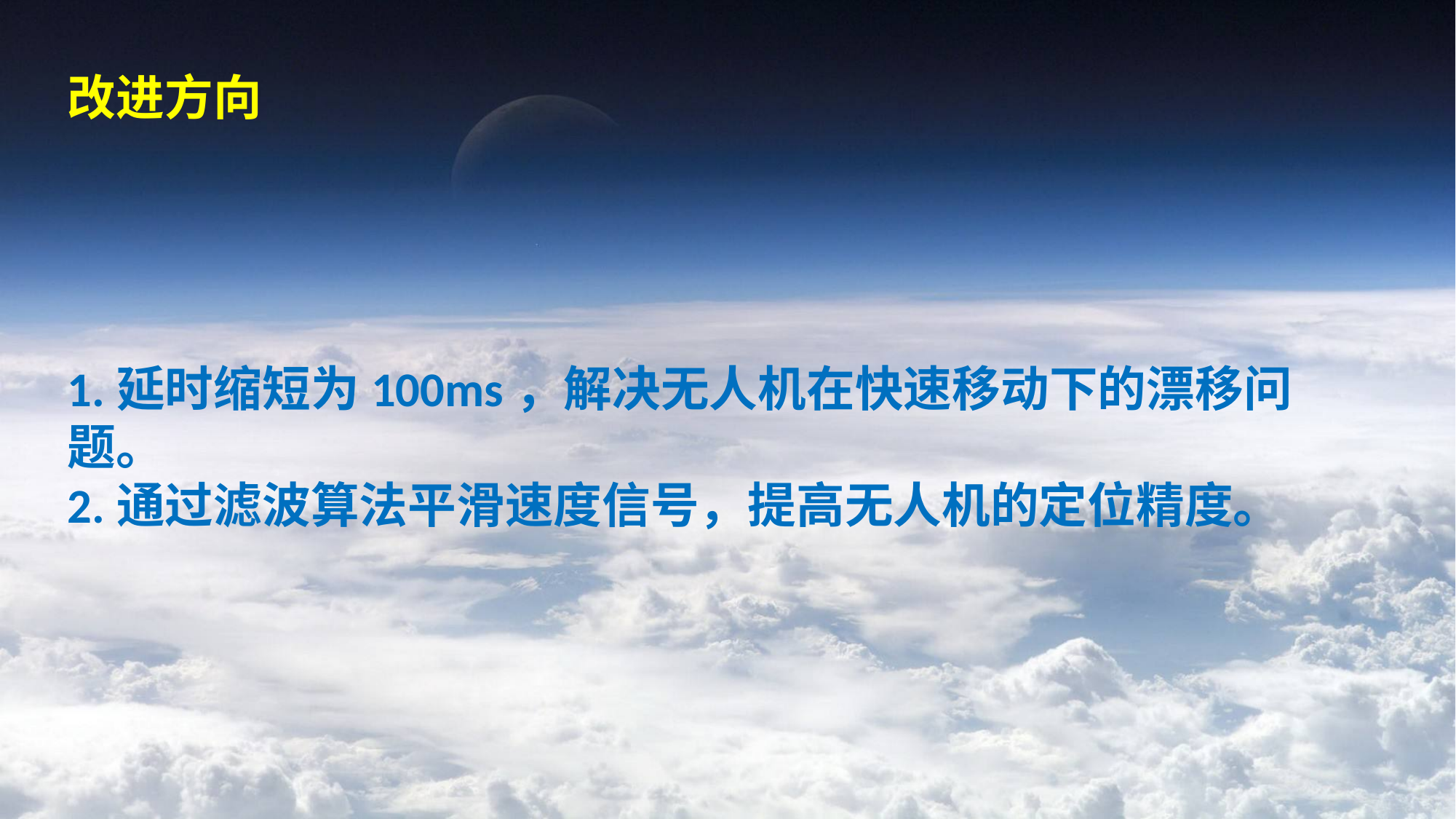

改进方向

1.延时缩短为100ms，解决无人机在快速移动下的漂移问题。
2.通过滤波算法平滑速度信号，提高无人机的定位精度。